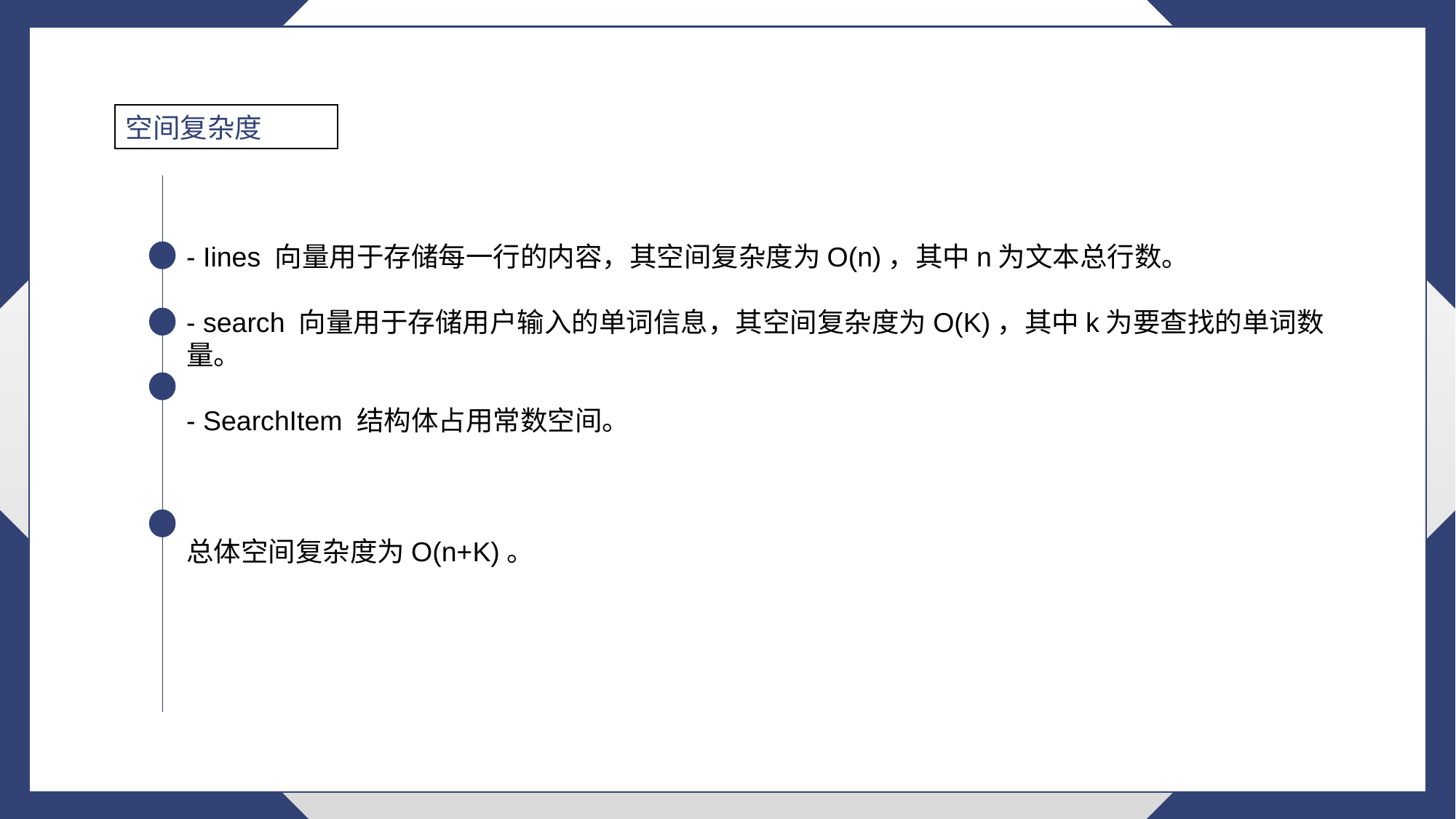

空间复杂度
- Iines 向量用于存储每一行的内容，其空间复杂度为O(n)，其中n为文本总行数。
- search 向量用于存储用户输入的单词信息，其空间复杂度为O(K)，其中k为要查找的单词数量。
- SearchItem 结构体占用常数空间。

总体空间复杂度为O(n+K)。